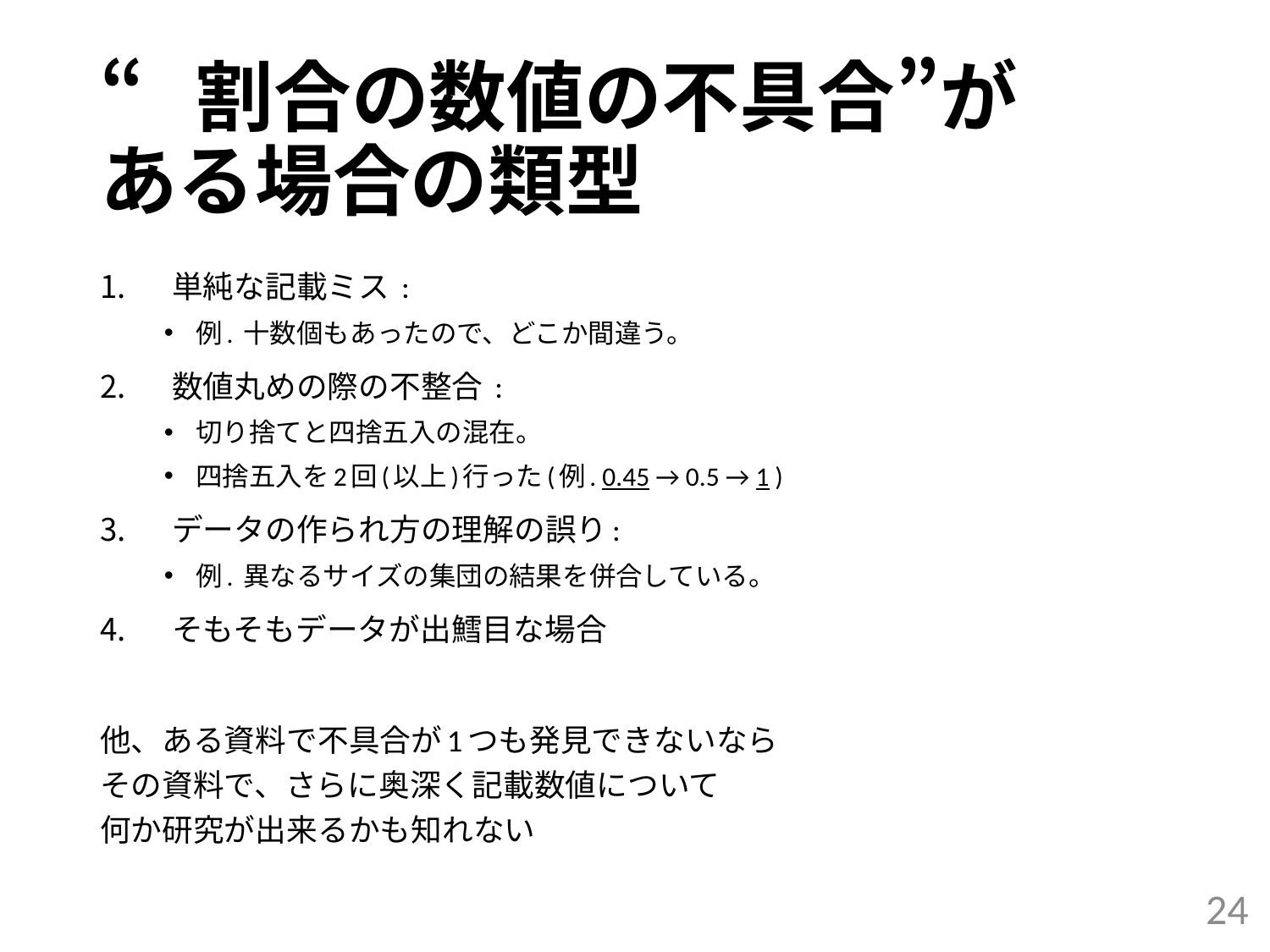

# “割合の数値の不具合”が ある場合の類型
単純な記載ミス :
例. 十数個もあったので、どこか間違う。
数値丸めの際の不整合 :
切り捨てと四捨五入の混在。
四捨五入を2回(以上)行った(例. 0.45 → 0.5 → 1 )
データの作られ方の理解の誤り:
例. 異なるサイズの集団の結果を併合している。
そもそもデータが出鱈目な場合

他、ある資料で不具合が1つも発見できないなら
その資料で、さらに奥深く記載数値について
何か研究が出来るかも知れない
24